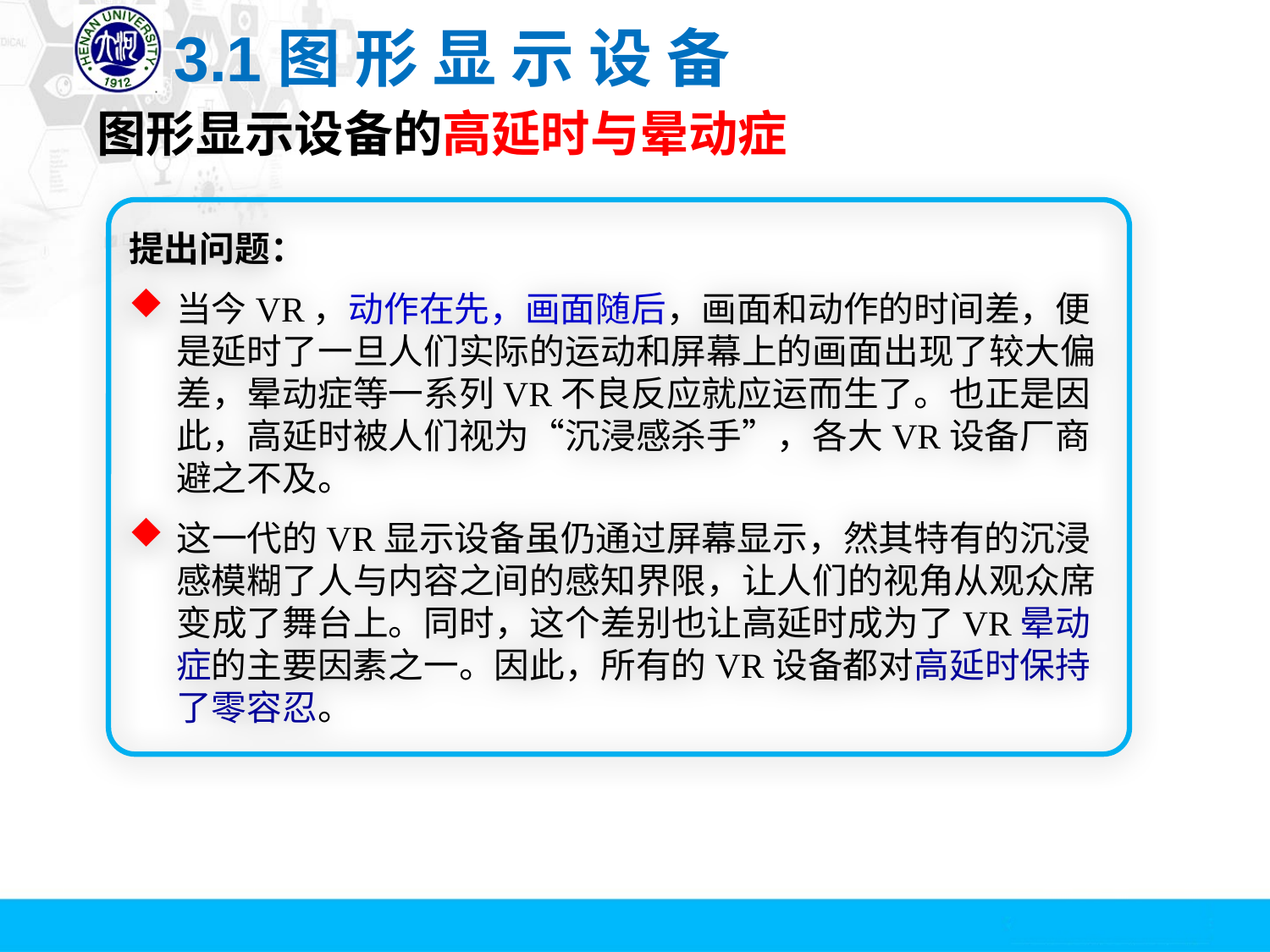

# 3.1图 形 显 示 设 备
图形显示设备的高延时与晕动症
提出问题：
当今VR，动作在先，画面随后，画面和动作的时间差，便是延时了一旦人们实际的运动和屏幕上的画面出现了较大偏差，晕动症等一系列VR不良反应就应运而生了。也正是因此，高延时被人们视为“沉浸感杀手”，各大VR设备厂商避之不及。
这一代的VR显示设备虽仍通过屏幕显示，然其特有的沉浸感模糊了人与内容之间的感知界限，让人们的视角从观众席变成了舞台上。同时，这个差别也让高延时成为了VR晕动症的主要因素之一。因此，所有的VR设备都对高延时保持了零容忍。